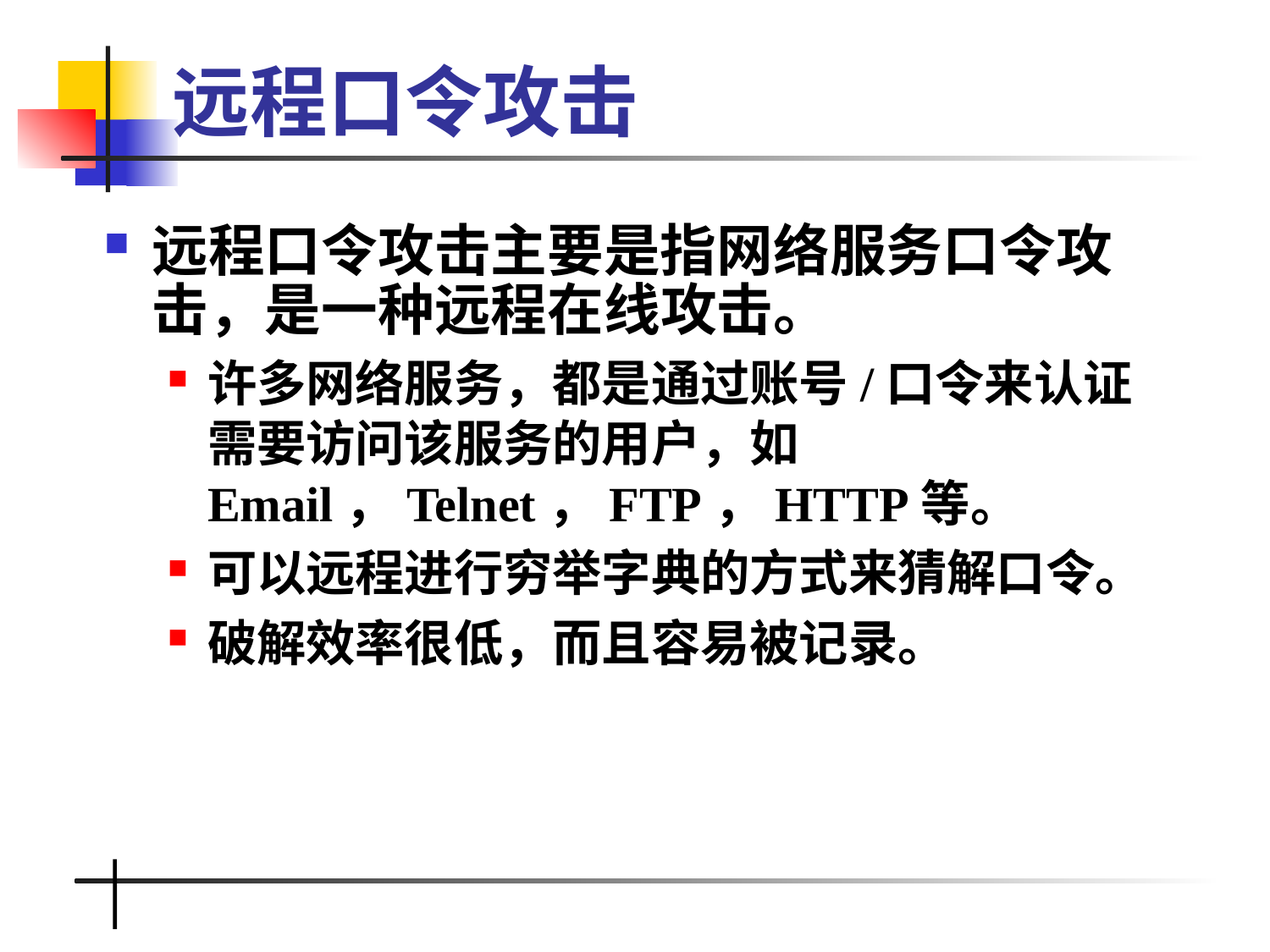

# 远程口令攻击
远程口令攻击主要是指网络服务口令攻击，是一种远程在线攻击。
许多网络服务，都是通过账号/口令来认证需要访问该服务的用户，如Email，Telnet，FTP，HTTP等。
可以远程进行穷举字典的方式来猜解口令。
破解效率很低，而且容易被记录。